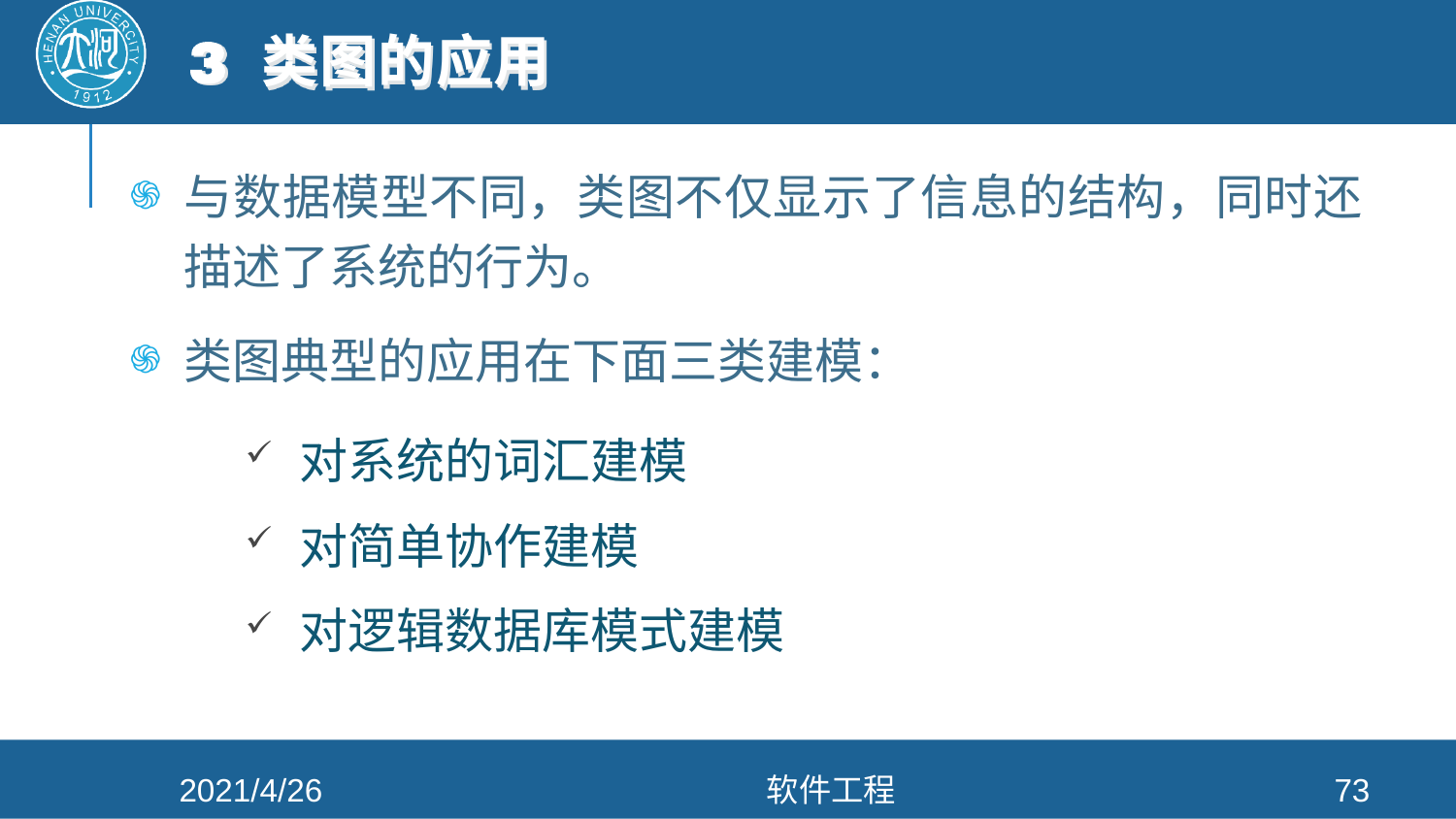

# 3 类图的应用
与数据模型不同，类图不仅显示了信息的结构，同时还描述了系统的行为。
类图典型的应用在下面三类建模：
对系统的词汇建模
对简单协作建模
对逻辑数据库模式建模
2021/4/26
软件工程
73